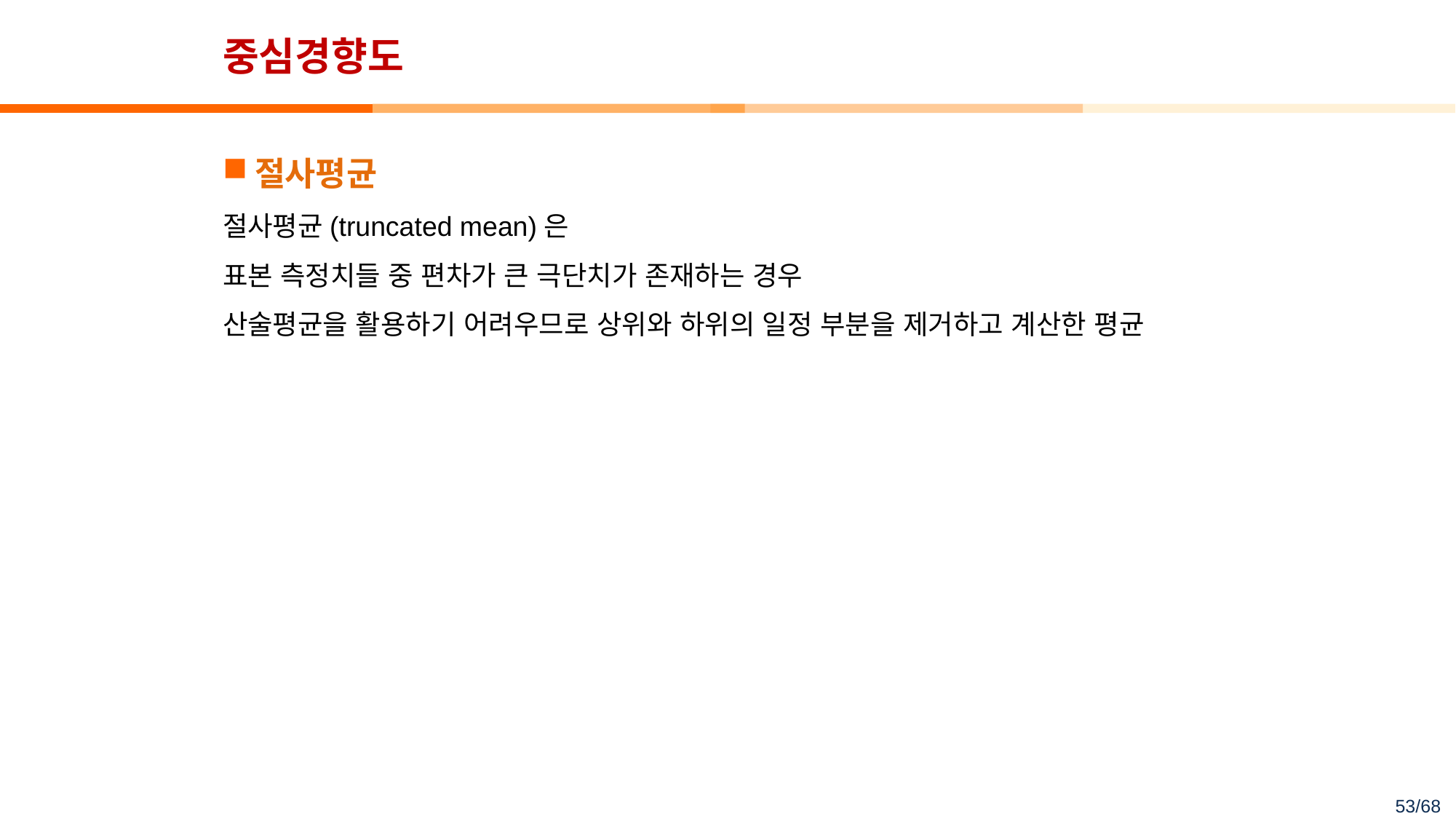

# 중심경향도
절사평균
절사평균(truncated mean)은
표본 측정치들 중 편차가 큰 극단치가 존재하는 경우
산술평균을 활용하기 어려우므로 상위와 하위의 일정 부분을 제거하고 계산한 평균